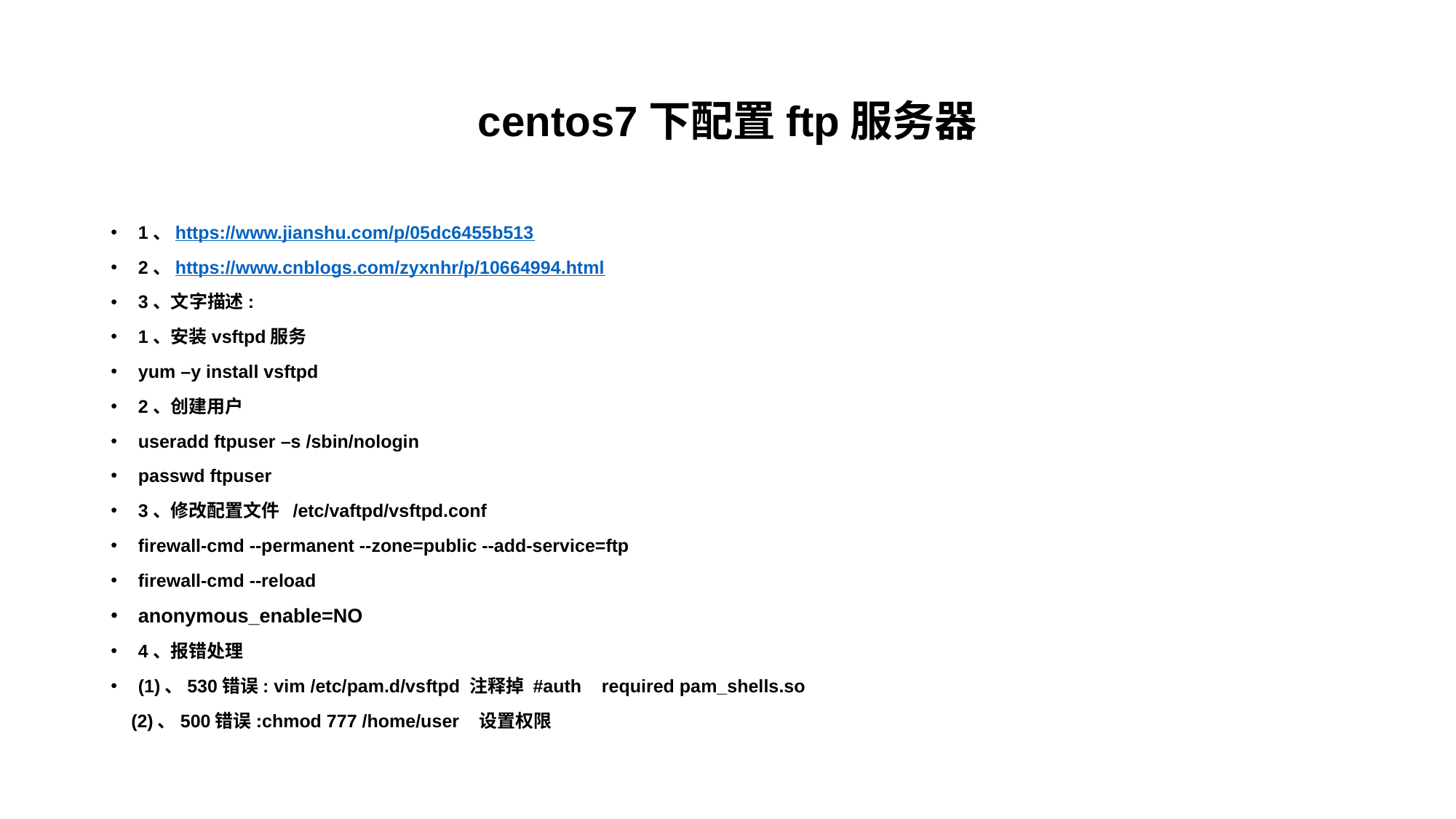

# centos7下配置ftp服务器
1、https://www.jianshu.com/p/05dc6455b513
2、https://www.cnblogs.com/zyxnhr/p/10664994.html
3、文字描述:
1、安装vsftpd服务
yum –y install vsftpd
2、创建用户
useradd ftpuser –s /sbin/nologin
passwd ftpuser
3、修改配置文件  /etc/vaftpd/vsftpd.conf
firewall-cmd --permanent --zone=public --add-service=ftp
firewall-cmd --reload
anonymous_enable=NO
4、报错处理
(1)、530错误: vim /etc/pam.d/vsftpd 注释掉 #auth    required pam_shells.so
    (2)、500错误:chmod 777 /home/user   设置权限